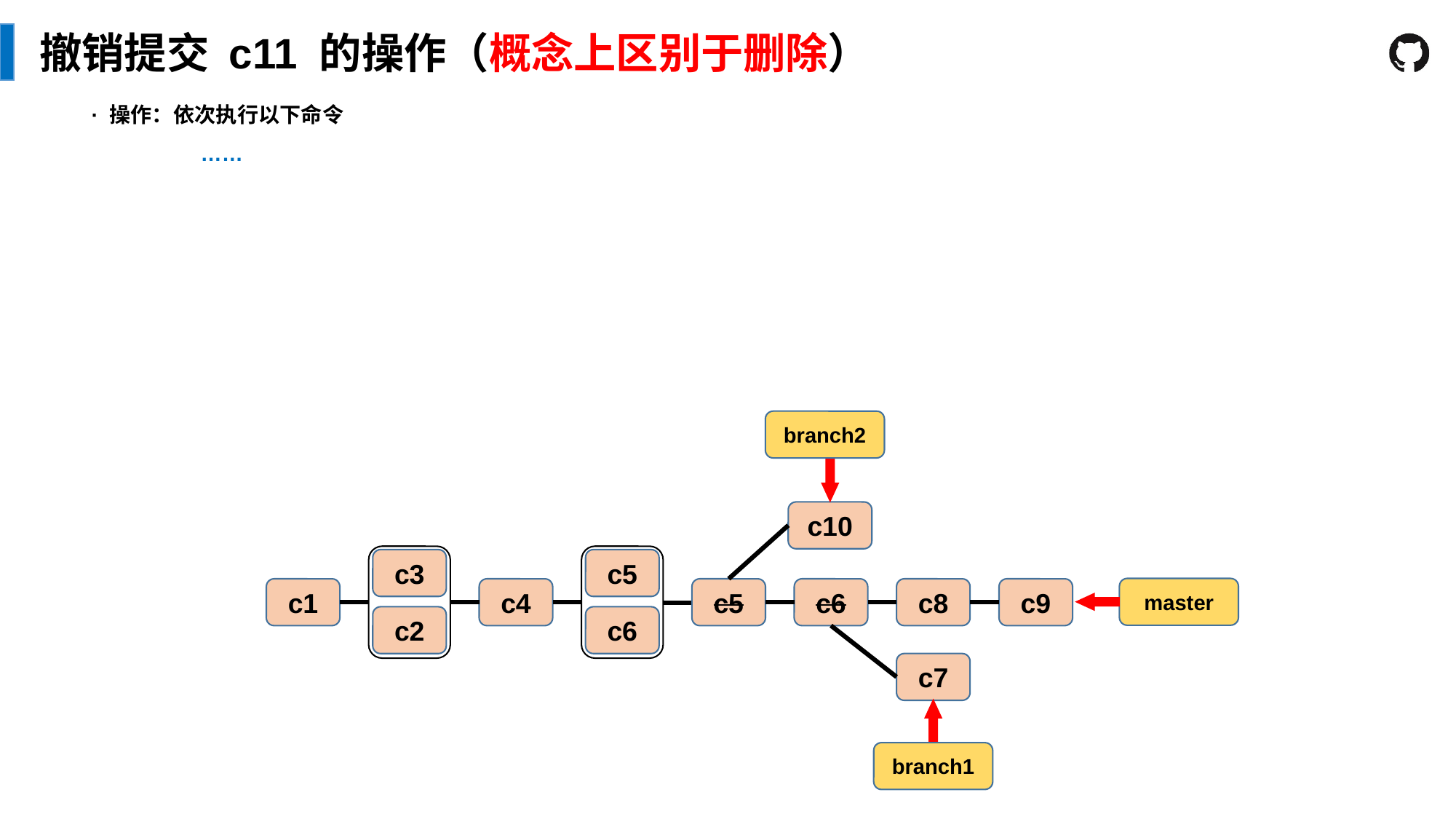

撤销提交 c11 的操作（概念上区别于删除）
· 操作：依次执行以下命令
	……
branch2

c10

c3
c2

c5
c6
master
c9
c1
c4
c5
c6
c8

c7

branch1